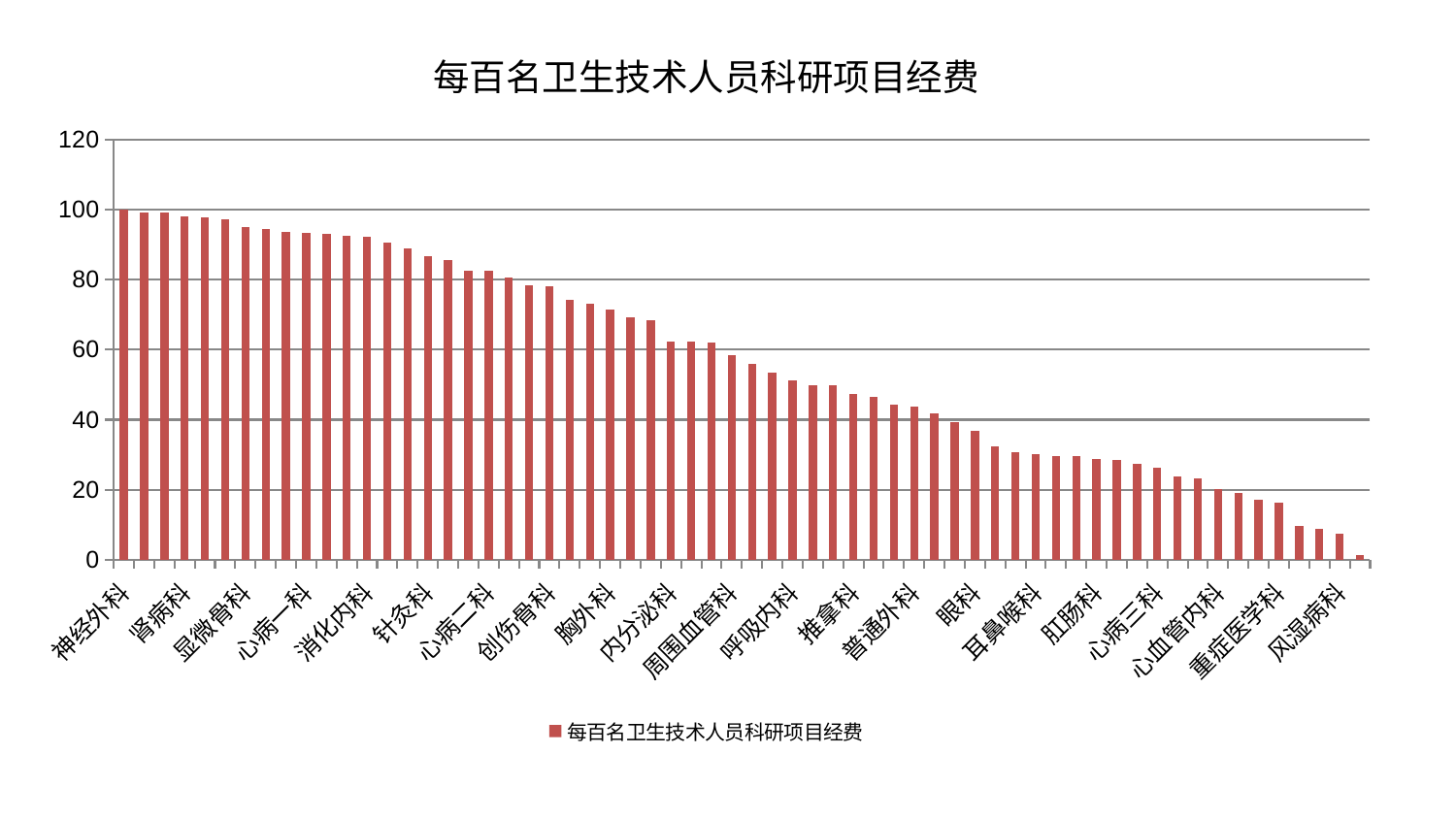

### Chart: 每百名卫生技术人员科研项目经费

| Category | 每百名卫生技术人员科研项目经费 |
|---|---|
| 神经外科 | 99.99999999999999 |
| 肿瘤内科 | 99.32364755124685 |
| 小儿骨科 | 99.07255416055392 |
| 肾病科 | 98.18053896524462 |
| 神经内科 | 97.88482217842723 |
| 中医经典科 | 97.28518236962547 |
| 显微骨科 | 95.14705609593207 |
| 关节骨科 | 94.50503457423824 |
| 肾脏内科 | 93.68035067343742 |
| 心病一科 | 93.2369288811734 |
| 脾胃病科 | 93.22064715873192 |
| 中医外治中心 | 92.48221123080684 |
| 消化内科 | 92.35847196498509 |
| 妇科 | 90.52650231375912 |
| 男科 | 88.8716529379418 |
| 针灸科 | 86.7152165025563 |
| 脑病三科 | 85.64616995187518 |
| 脑病一科 | 82.63151266275013 |
| 心病二科 | 82.62880377300826 |
| 脑病二科 | 80.58148072292185 |
| 肝胆外科 | 78.52366966764006 |
| 创伤骨科 | 78.07454011504107 |
| 乳腺甲状腺外科 | 74.15349307461622 |
| 骨科 | 73.23378541000656 |
| 胸外科 | 71.34422510220229 |
| 脊柱骨科 | 69.37352462378836 |
| 微创骨科 | 68.48233224564837 |
| 内分泌科 | 62.39789640105201 |
| 妇二科 | 62.29952557402998 |
| 皮肤科 | 62.11291244897763 |
| 周围血管科 | 58.534546587651114 |
| 东区肾病科 | 55.866826172227924 |
| 妇科妇二科合并 | 53.5894902804088 |
| 呼吸内科 | 51.32436801387172 |
| 小儿推拿科 | 49.951285600742125 |
| 老年医学科 | 49.72777445724743 |
| 推拿科 | 47.24082684920225 |
| 脾胃科消化科合并 | 46.40708138011318 |
| 心病四科 | 44.33608731632334 |
| 普通外科 | 43.73620872854088 |
| 儿科 | 41.754530742773206 |
| 东区重症医学科 | 39.36860429060832 |
| 眼科 | 36.76540224954219 |
| 美容皮肤科 | 32.43706172610131 |
| 康复科 | 30.649656945493106 |
| 耳鼻喉科 | 30.247764755356474 |
| 综合内科 | 29.61874214257522 |
| 治未病中心 | 29.544221147435167 |
| 肛肠科 | 28.90705026841699 |
| 身心医学科 | 28.560794903219378 |
| 血液科 | 27.41954744517208 |
| 心病三科 | 26.243293698904722 |
| 西区重症医学科 | 23.890321112709994 |
| 运动损伤骨科 | 23.214804709431863 |
| 心血管内科 | 20.301243243272907 |
| 泌尿外科 | 18.9934370801878 |
| 肝病科 | 17.058175520004088 |
| 重症医学科 | 16.411025896821627 |
| 医院 | 9.556642551058841 |
| 产科 | 8.88965888603513 |
| 风湿病科 | 7.554166385381109 |
| 口腔科 | 1.2638373386232469 |
177